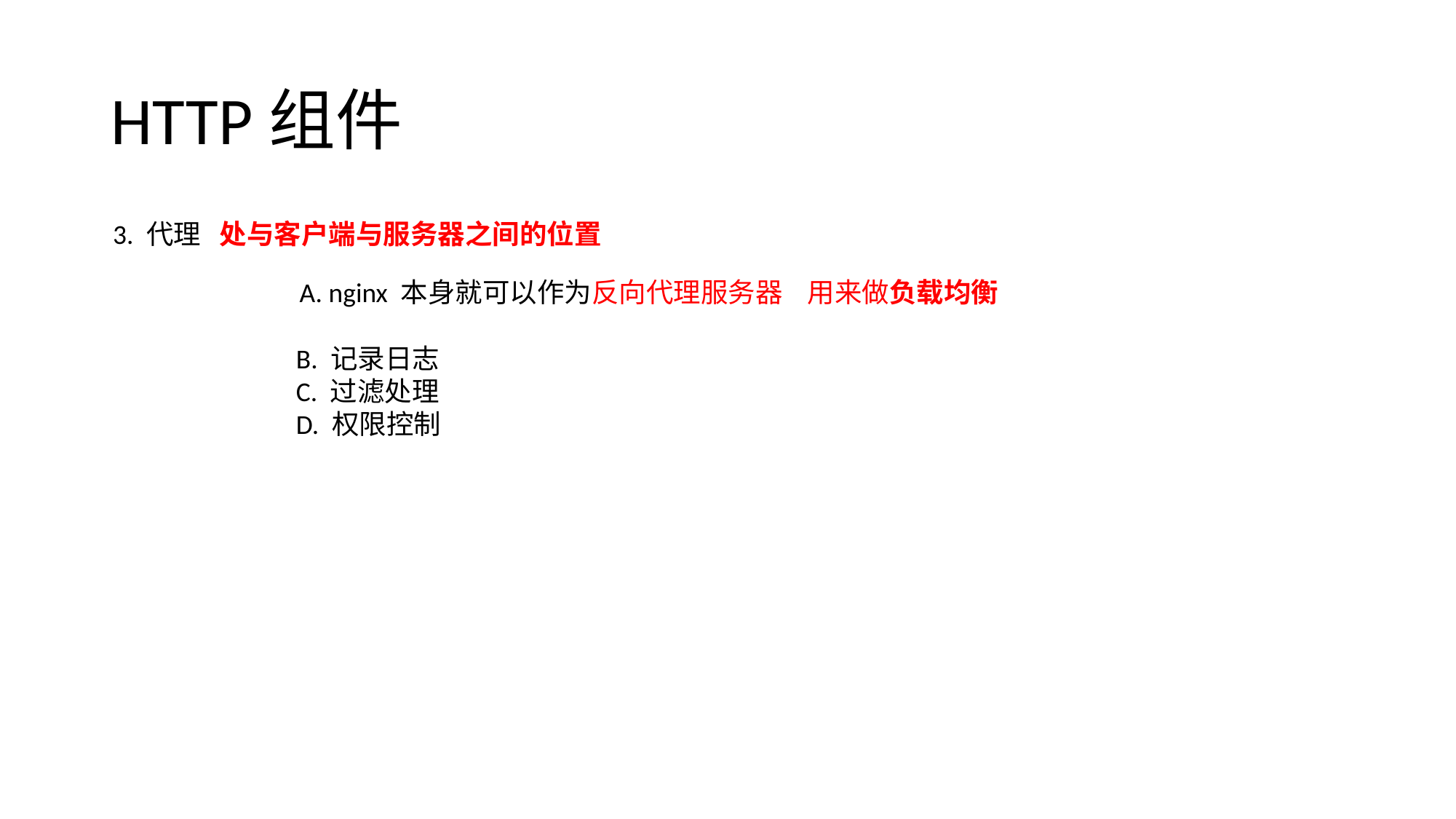

# HTTP组件
3. 代理   处与客户端与服务器之间的位置
A. nginx 本身就可以作为反向代理服务器    用来做负载均衡
B. 记录日志
C. 过滤处理
D. 权限控制